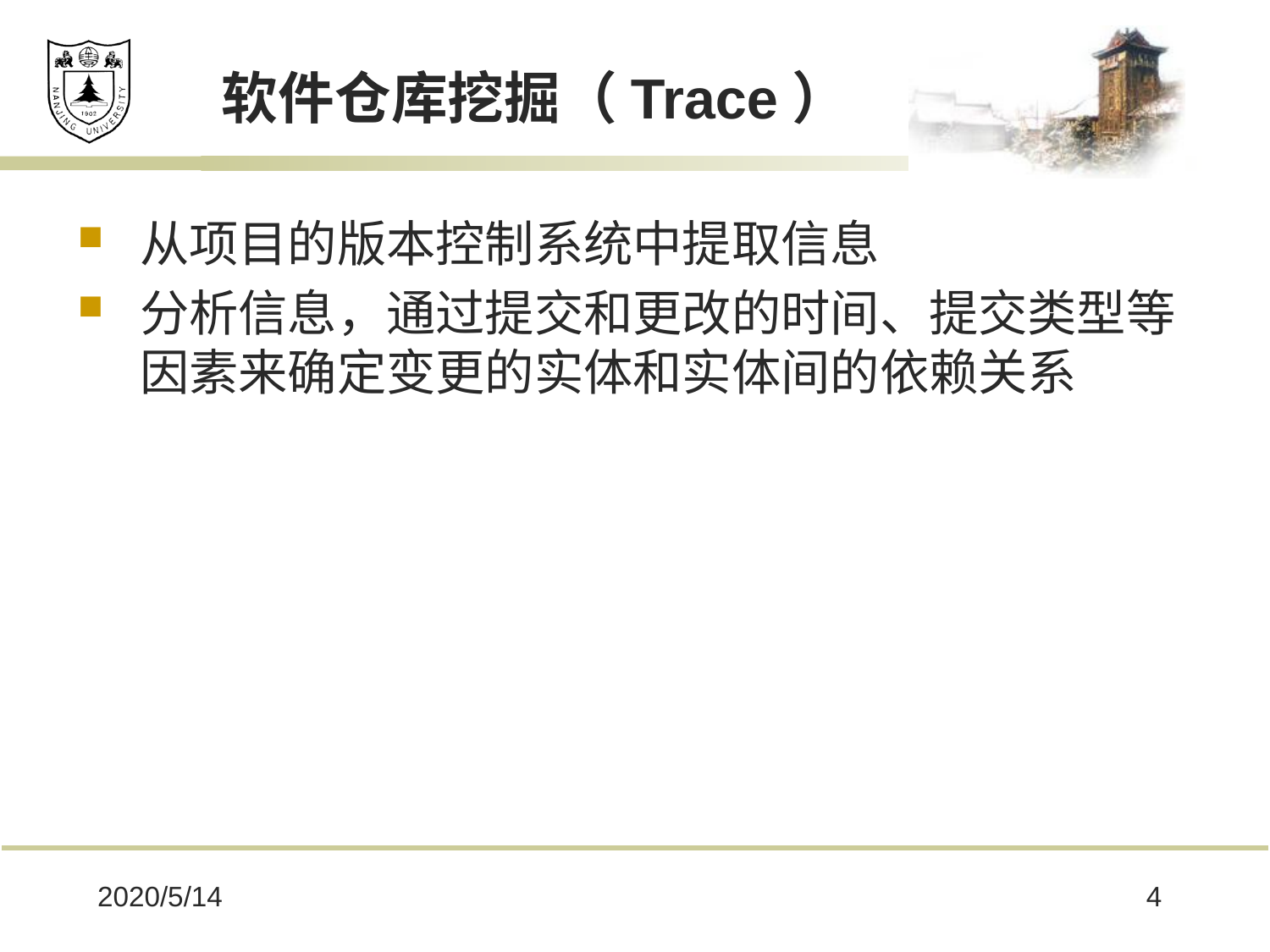

# 软件仓库挖掘（Trace）
从项目的版本控制系统中提取信息
分析信息，通过提交和更改的时间、提交类型等因素来确定变更的实体和实体间的依赖关系
2020/5/14
4